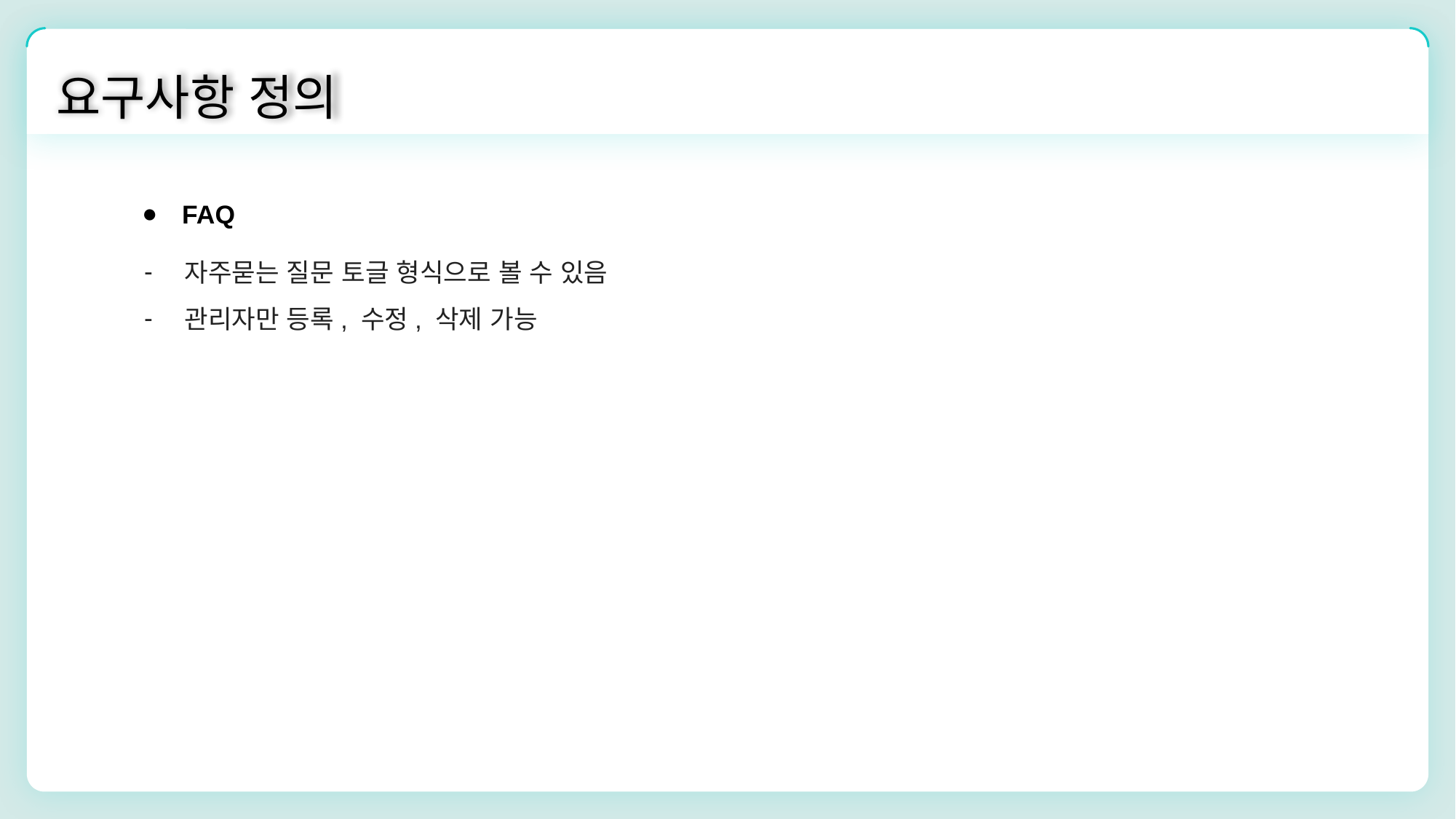

요구사항 정의
FAQ

자주묻는 질문 토글 형식으로 볼 수 있음
관리자만 등록, 수정, 삭제 가능